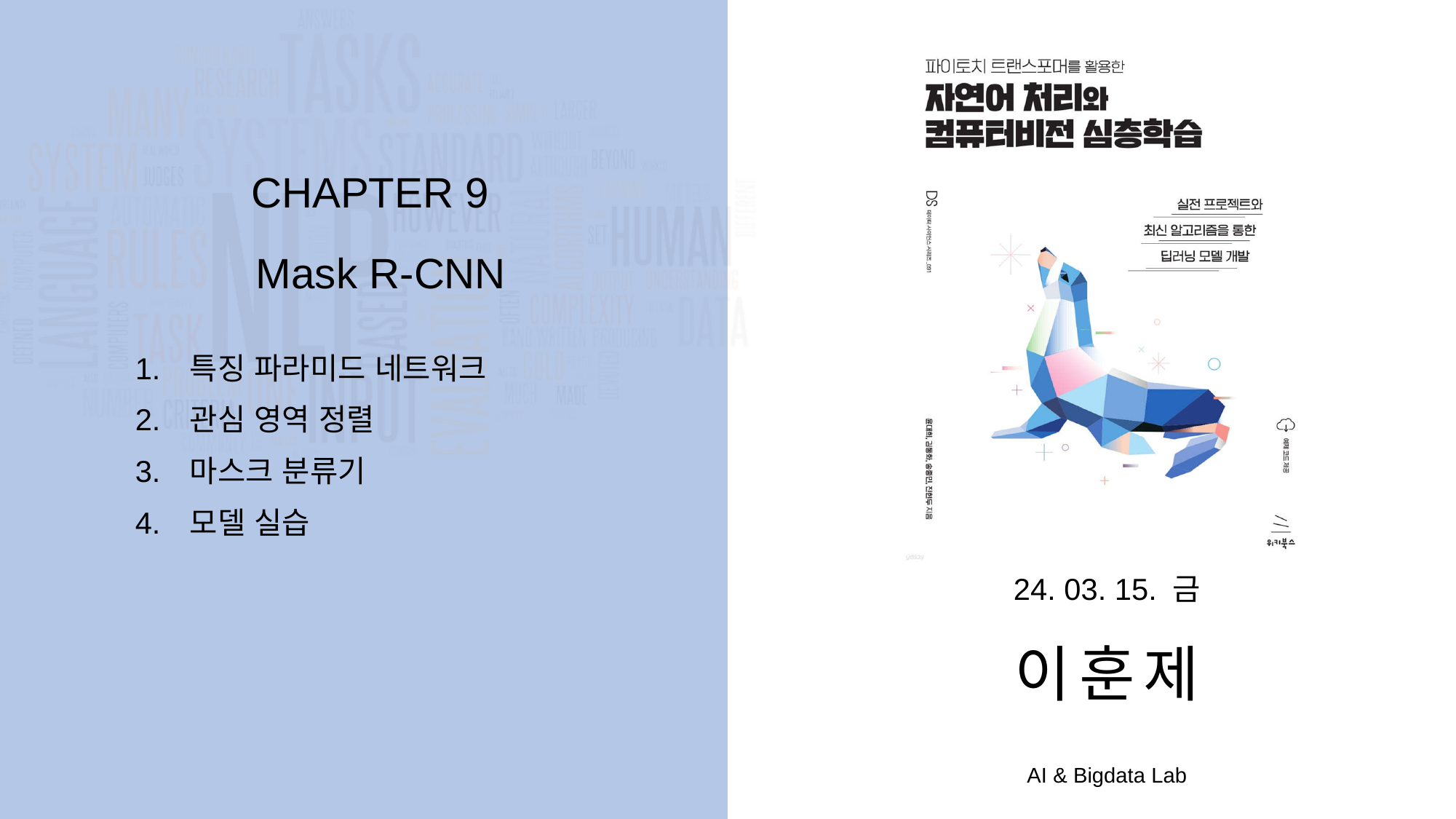

CHAPTER 9
Mask R-CNN
특징 파라미드 네트워크
관심 영역 정렬
마스크 분류기
모델 실습
24. 03. 15. 금
이훈제